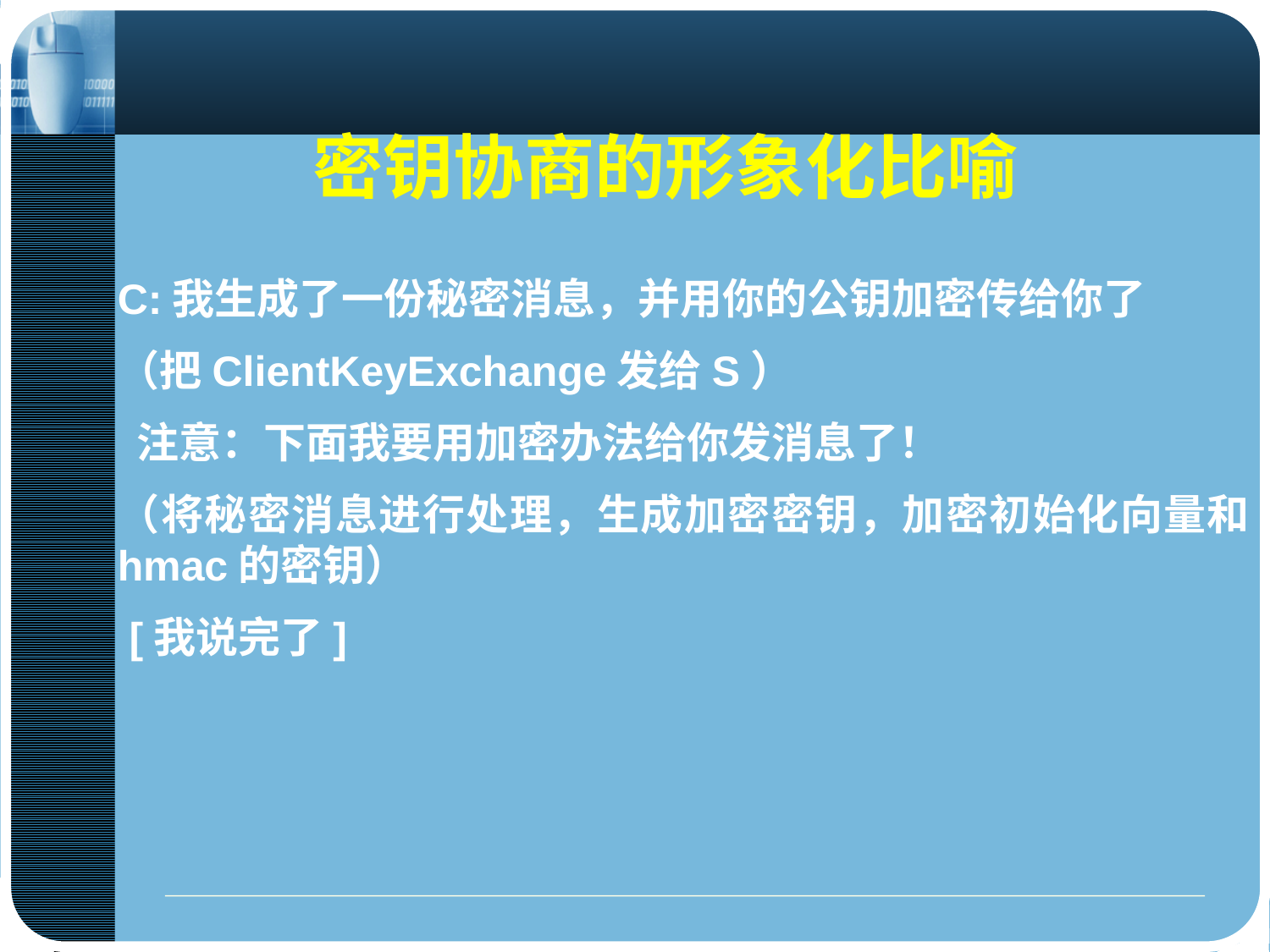

# 密钥协商的形象化比喻
C:我生成了一份秘密消息，并用你的公钥加密传给你了
（把ClientKeyExchange发给S）
 注意：下面我要用加密办法给你发消息了！
（将秘密消息进行处理，生成加密密钥，加密初始化向量和hmac的密钥）
 [我说完了]